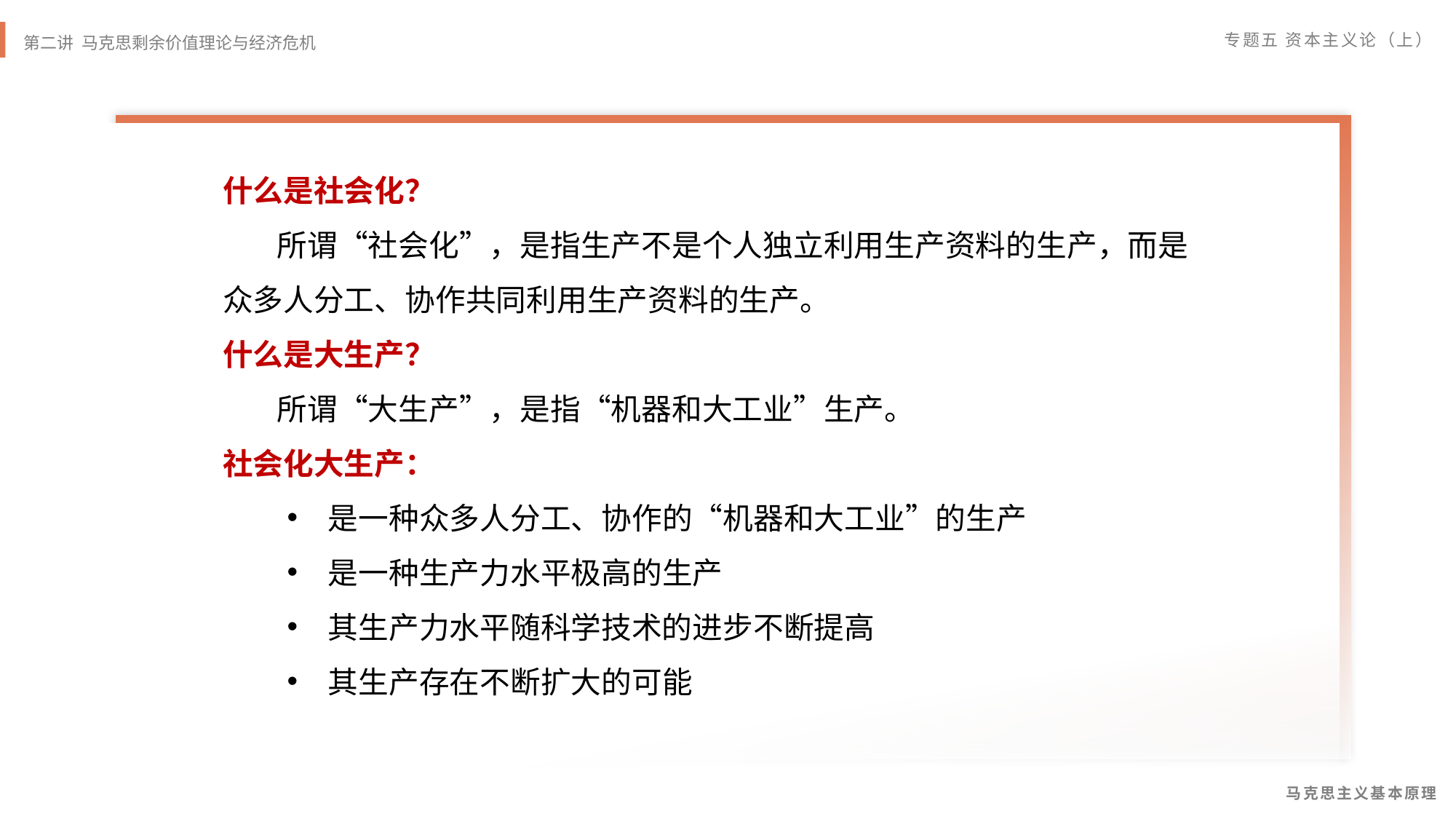

什么是社会化？
       所谓“社会化”，是指生产不是个人独立利用生产资料的生产，而是众多人分工、协作共同利用生产资料的生产。
什么是大生产？
       所谓“大生产”，是指“机器和大工业”生产。
社会化大生产：
是一种众多人分工、协作的“机器和大工业”的生产
是一种生产力水平极高的生产
其生产力水平随科学技术的进步不断提高
其生产存在不断扩大的可能